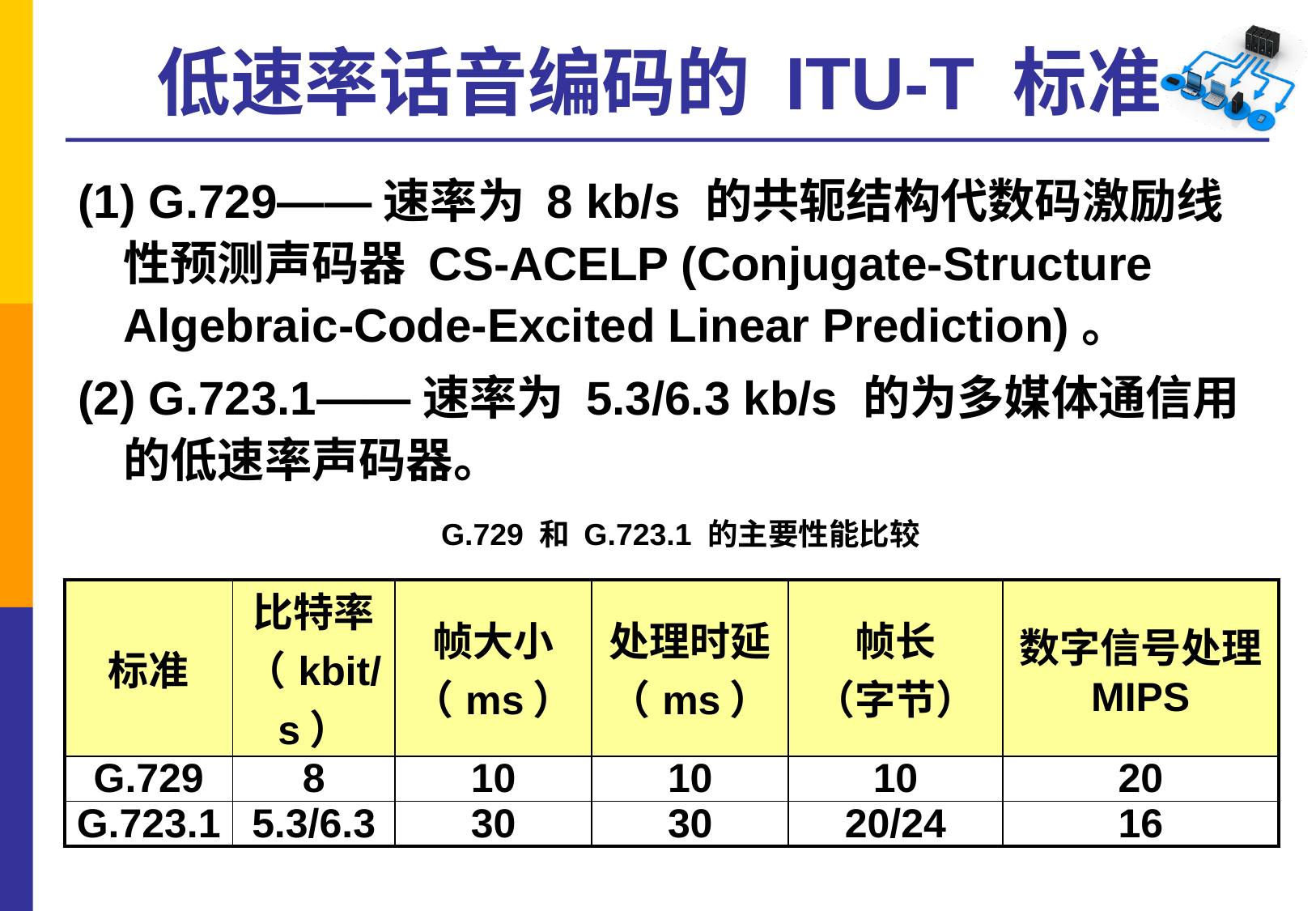

# 低速率话音编码的 ITU-T 标准
(1) G.729——速率为 8 kb/s 的共轭结构代数码激励线性预测声码器 CS-ACELP (Conjugate-Structure Algebraic-Code-Excited Linear Prediction)。
(2) G.723.1——速率为 5.3/6.3 kb/s 的为多媒体通信用的低速率声码器。
G.729 和 G.723.1 的主要性能比较
| 标准 | 比特率（kbit/s） | 帧大小（ms） | 处理时延（ms） | 帧长 （字节） | 数字信号处理 MIPS |
| --- | --- | --- | --- | --- | --- |
| G.729 | 8 | 10 | 10 | 10 | 20 |
| G.723.1 | 5.3/6.3 | 30 | 30 | 20/24 | 16 |